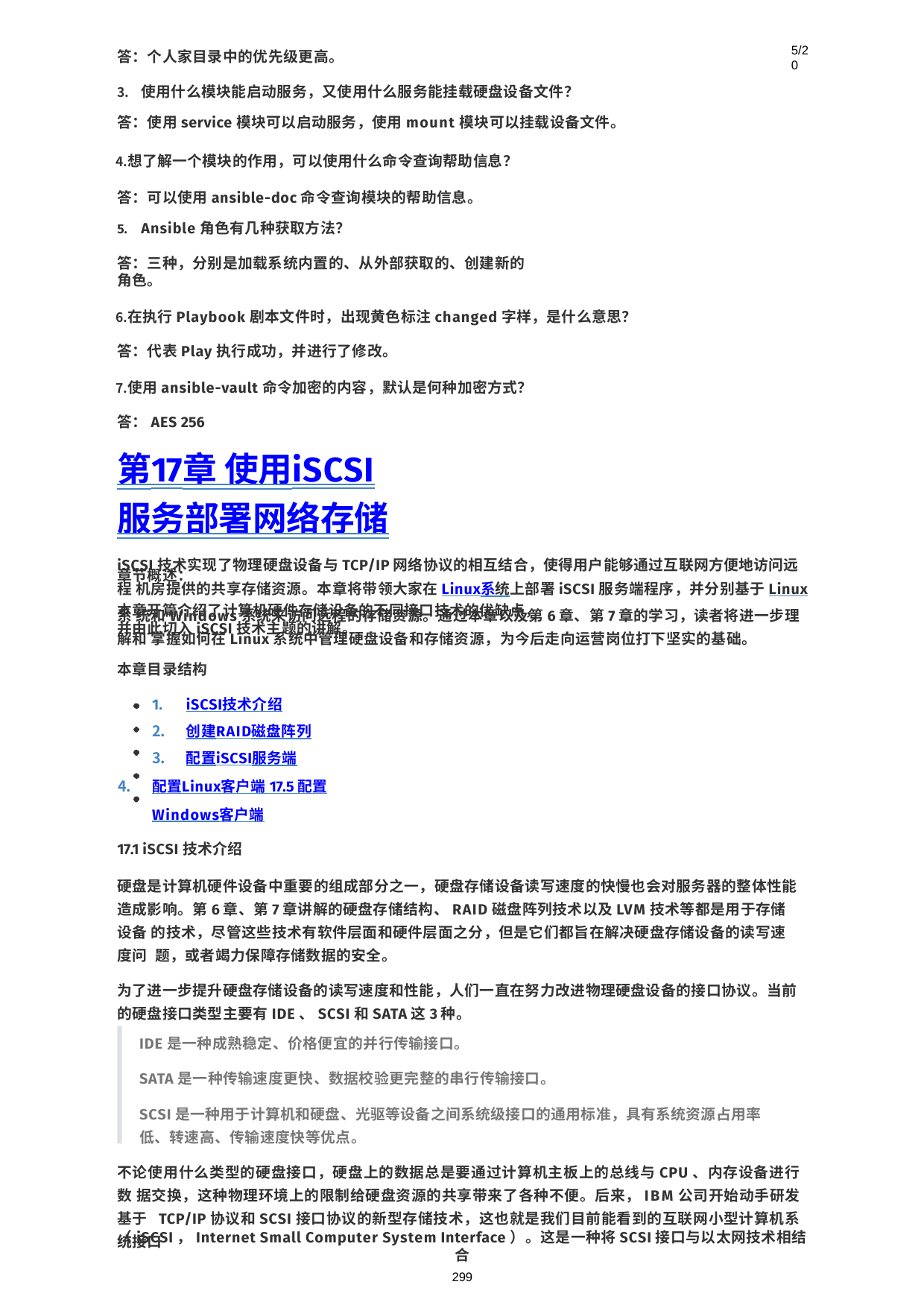

5/20
答：个人家目录中的优先级更高。
使用什么模块能启动服务，又使用什么服务能挂载硬盘设备文件？

答：使用service模块可以启动服务，使用mount模块可以挂载设备文件。
想了解一个模块的作用，可以使用什么命令查询帮助信息？ 答：可以使用ansible-doc命令查询模块的帮助信息。
Ansible角色有几种获取方法？
答：三种，分别是加载系统内置的、从外部获取的、创建新的角色。
在执行Playbook剧本文件时，出现黄色标注changed字样，是什么意思？ 答：代表Play执行成功，并进行了修改。
使用ansible-vault命令加密的内容，默认是何种加密方式？ 答：AES 256
第17章 使用iSCSI服务部署网络存储
章节概述：
本章开篇介绍了计算机硬件存储设备的不同接口技术的优缺点，并由此切入iSCSI技术主题的讲解。
iSCSI技术实现了物理硬盘设备与TCP/IP网络协议的相互结合，使得用户能够通过互联网方便地访问远程 机房提供的共享存储资源。本章将带领大家在Linux系统上部署iSCSI服务端程序，并分别基于Linux系 统和Windows系统来访问远程的存储资源。通过本章以及第6章、第7章的学习，读者将进一步理解和 掌握如何在Linux系统中管理硬盘设备和存储资源，为今后走向运营岗位打下坚实的基础。

本章目录结构
iSCSI技术介绍
创建RAID磁盘阵列
配置iSCSI服务端
配置Linux客户端 17.5 配置Windows客户端

17.1 iSCSI技术介绍
硬盘是计算机硬件设备中重要的组成部分之一，硬盘存储设备读写速度的快慢也会对服务器的整体性能 造成影响。第6章、第7章讲解的硬盘存储结构、RAID磁盘阵列技术以及LVM技术等都是用于存储设备 的技术，尽管这些技术有软件层面和硬件层面之分，但是它们都旨在解决硬盘存储设备的读写速度问  题，或者竭力保障存储数据的安全。
为了进一步提升硬盘存储设备的读写速度和性能，人们一直在努力改进物理硬盘设备的接口协议。当前 的硬盘接口类型主要有IDE、SCSI和SATA这3种。

IDE是一种成熟稳定、价格便宜的并行传输接口。
SATA是一种传输速度更快、数据校验更完整的串行传输接口。
SCSI是一种用于计算机和硬盘、光驱等设备之间系统级接口的通用标准，具有系统资源占用率 低、转速高、传输速度快等优点。
不论使用什么类型的硬盘接口，硬盘上的数据总是要通过计算机主板上的总线与CPU、内存设备进行数 据交换，这种物理环境上的限制给硬盘资源的共享带来了各种不便。后来，IBM公司开始动手研发基于  TCP/IP协议和SCSI接口协议的新型存储技术，这也就是我们目前能看到的互联网小型计算机系统接口

（iSCSI，Internet Small Computer System Interface）。这是一种将SCSI接口与以太网技术相结合
299